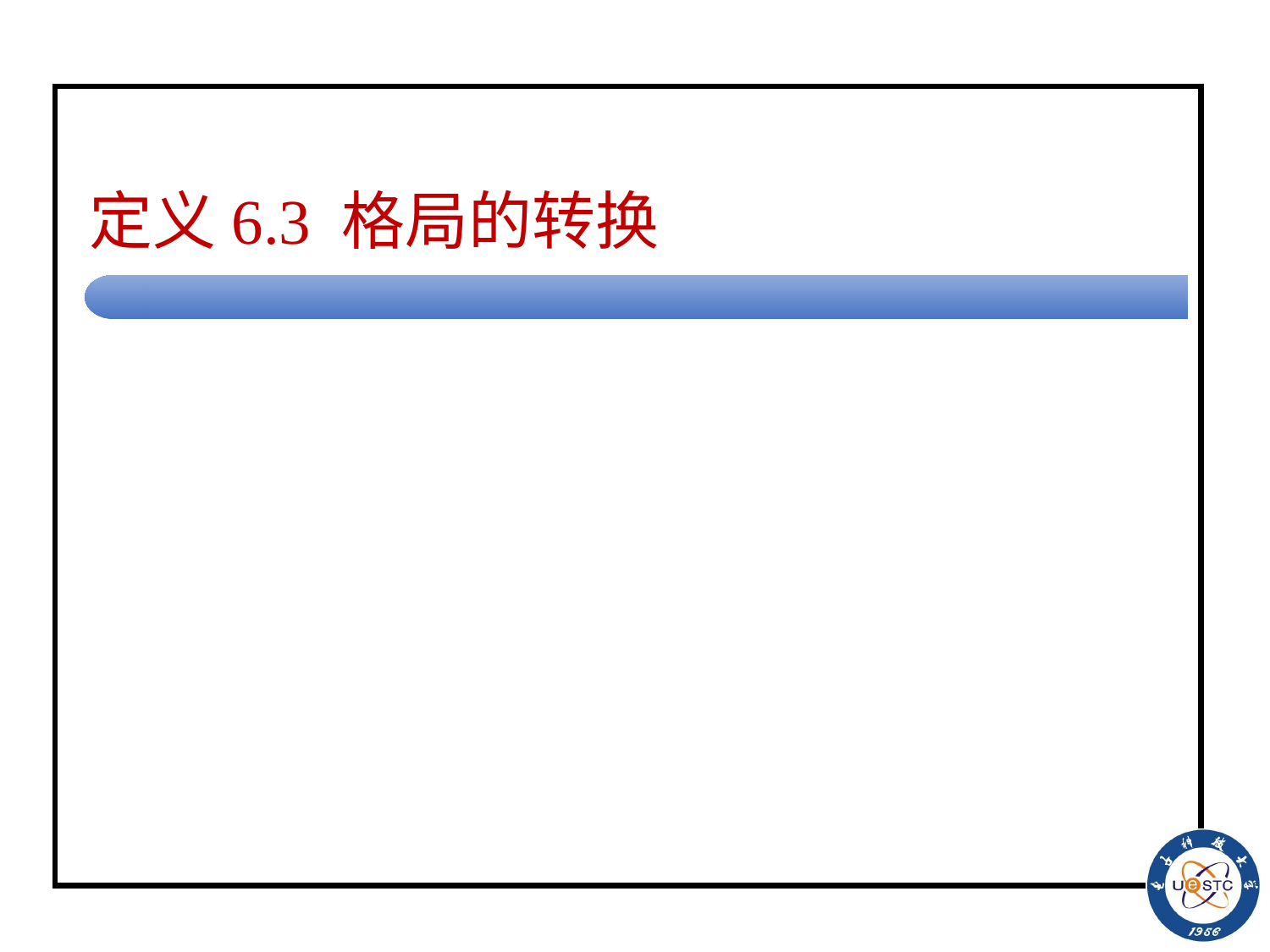

# 定义6.3 格局的转换
设图灵机处于格局 w1qw2=r1yqxr2, 其中：
r1y=w1, (若w1=ε, 则y=B, r1=ε)
xr2=w2, (若w2=ε, 则x=B, r2=ε )

若没有定义δ(q, x)，则图灵机在格局w1qw2时停机。

若图灵机在w1qw2上不停机, 则如下定义格局的转换：